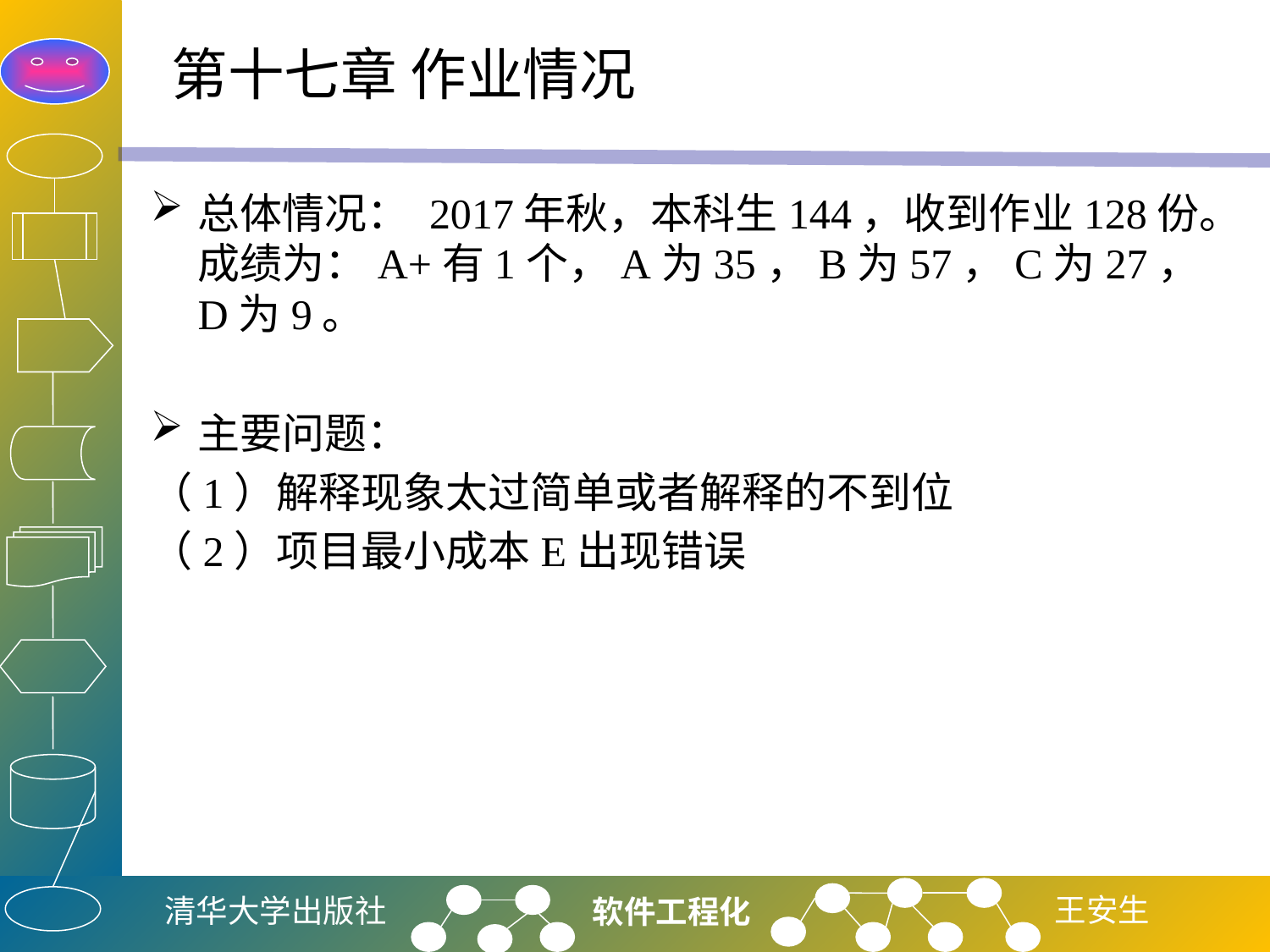

# 第十七章 作业情况
总体情况： 2017年秋，本科生144，收到作业128份。成绩为：A+有1个，A为35，B为57，C为27，D为9。

主要问题：
（1）解释现象太过简单或者解释的不到位
（2）项目最小成本E出现错误